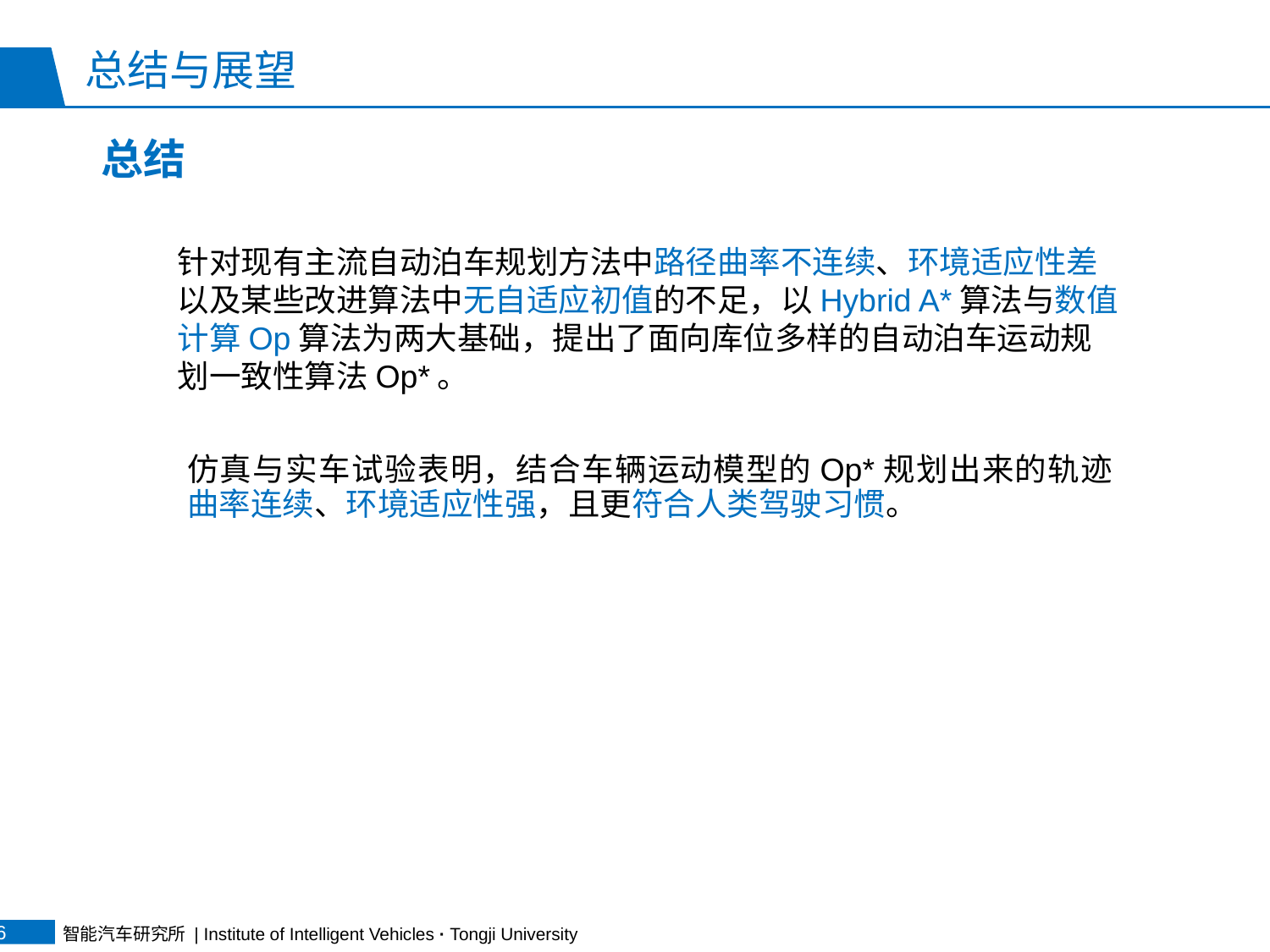

# 总结与展望
总结
针对现有主流自动泊车规划方法中路径曲率不连续、环境适应性差以及某些改进算法中无自适应初值的不足，以Hybrid A*算法与数值计算Op算法为两大基础，提出了面向库位多样的自动泊车运动规划一致性算法Op*。
仿真与实车试验表明，结合车辆运动模型的Op*规划出来的轨迹曲率连续、环境适应性强，且更符合人类驾驶习惯。